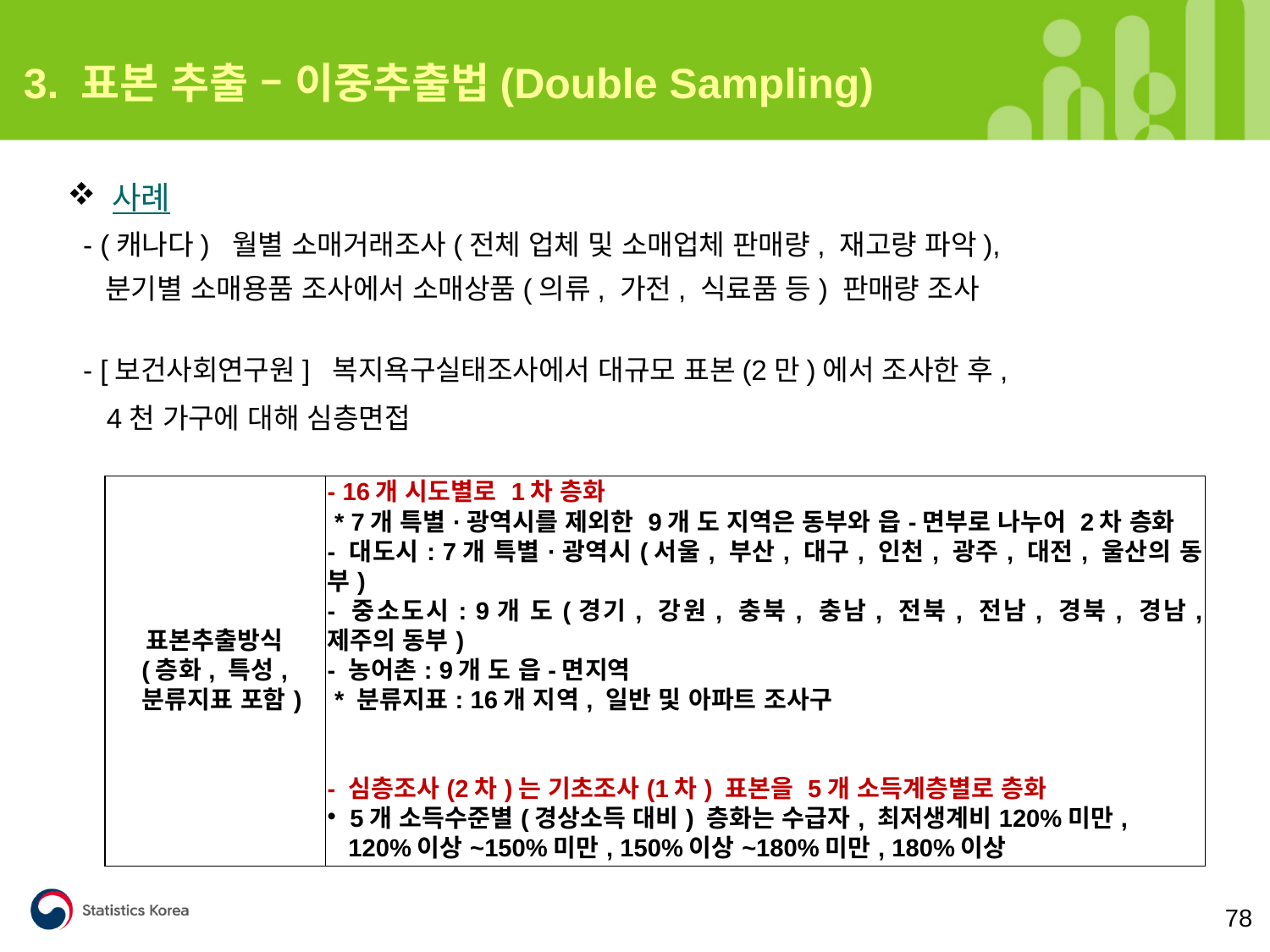

3. 표본 추출 – 이중추출법(Double Sampling)
 사례
  - (캐나다)  월별 소매거래조사(전체 업체 및 소매업체 판매량, 재고량 파악),
    분기별 소매용품 조사에서 소매상품(의류, 가전, 식료품 등) 판매량 조사

  - [보건사회연구원]  복지욕구실태조사에서 대규모 표본(2만)에서 조사한 후,
     4천 가구에 대해 심층면접
| 표본추출방식 (층화, 특성, 분류지표 포함) | - 16개 시도별로 1차 층화 \* 7개 특별·광역시를 제외한 9개 도 지역은 동부와 읍-면부로 나누어 2차 층화 - 대도시: 7개 특별·광역시(서울, 부산, 대구, 인천, 광주, 대전, 울산의 동부) - 중소도시: 9개 도(경기, 강원, 충북, 충남, 전북, 전남, 경북, 경남, 제주의 동부) - 농어촌: 9개 도 읍-면지역 \* 분류지표: 16개 지역, 일반 및 아파트 조사구 - 심층조사(2차)는 기초조사(1차) 표본을 5개 소득계층별로 층화 5개 소득수준별(경상소득 대비) 층화는 수급자, 최저생계비120%미만, 120%이상~150%미만, 150%이상~180%미만, 180%이상 |
| --- | --- |